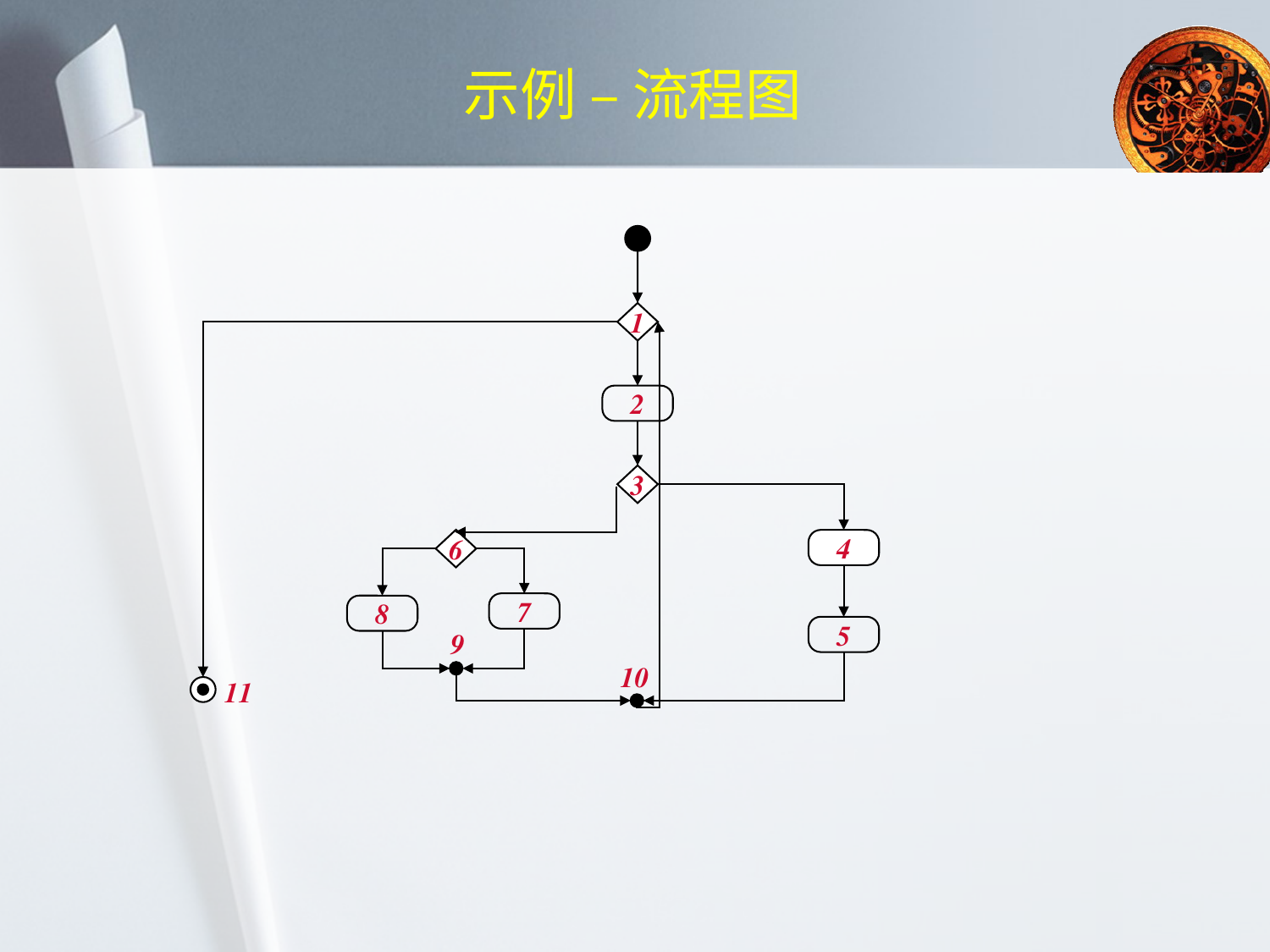

# 示例 – 流程图

1
2
3
6
4
7
8
5
9
10

11